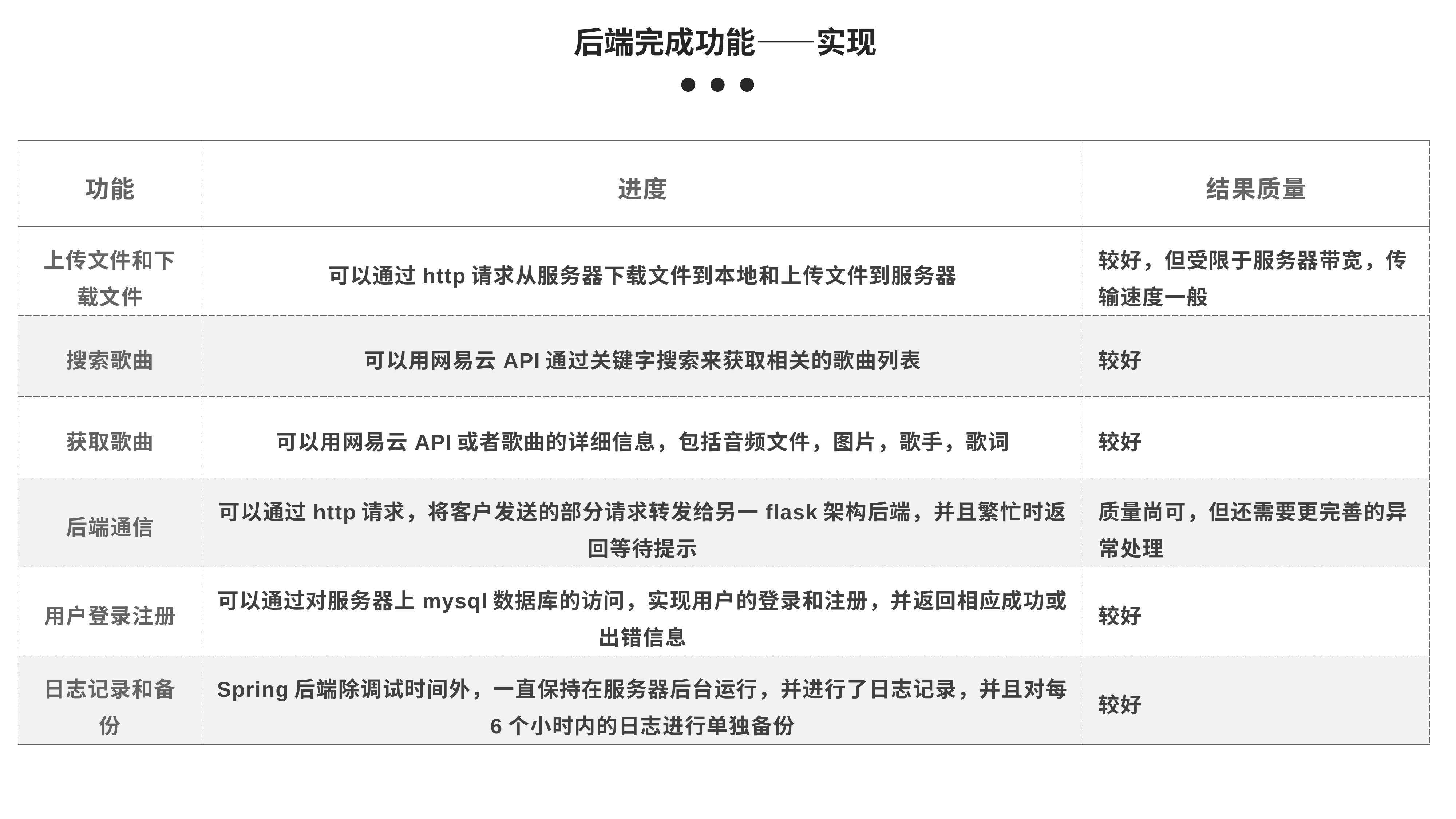

后端完成功能——实现

| 功能 | 进度 | 结果质量 |
| --- | --- | --- |
| 上传文件和下载文件 | 可以通过http请求从服务器下载文件到本地和上传文件到服务器 | 较好，但受限于服务器带宽，传输速度一般 |
| 搜索歌曲 | 可以用网易云API通过关键字搜索来获取相关的歌曲列表 | 较好 |
| 获取歌曲 | 可以用网易云API或者歌曲的详细信息，包括音频文件，图片，歌手，歌词 | 较好 |
| 后端通信 | 可以通过http请求，将客户发送的部分请求转发给另一flask架构后端，并且繁忙时返回等待提示 | 质量尚可，但还需要更完善的异常处理 |
| 用户登录注册 | 可以通过对服务器上mysql数据库的访问，实现用户的登录和注册，并返回相应成功或出错信息 | 较好 |
| 日志记录和备份 | Spring后端除调试时间外，一直保持在服务器后台运行，并进行了日志记录，并且对每6个小时内的日志进行单独备份 | 较好 |